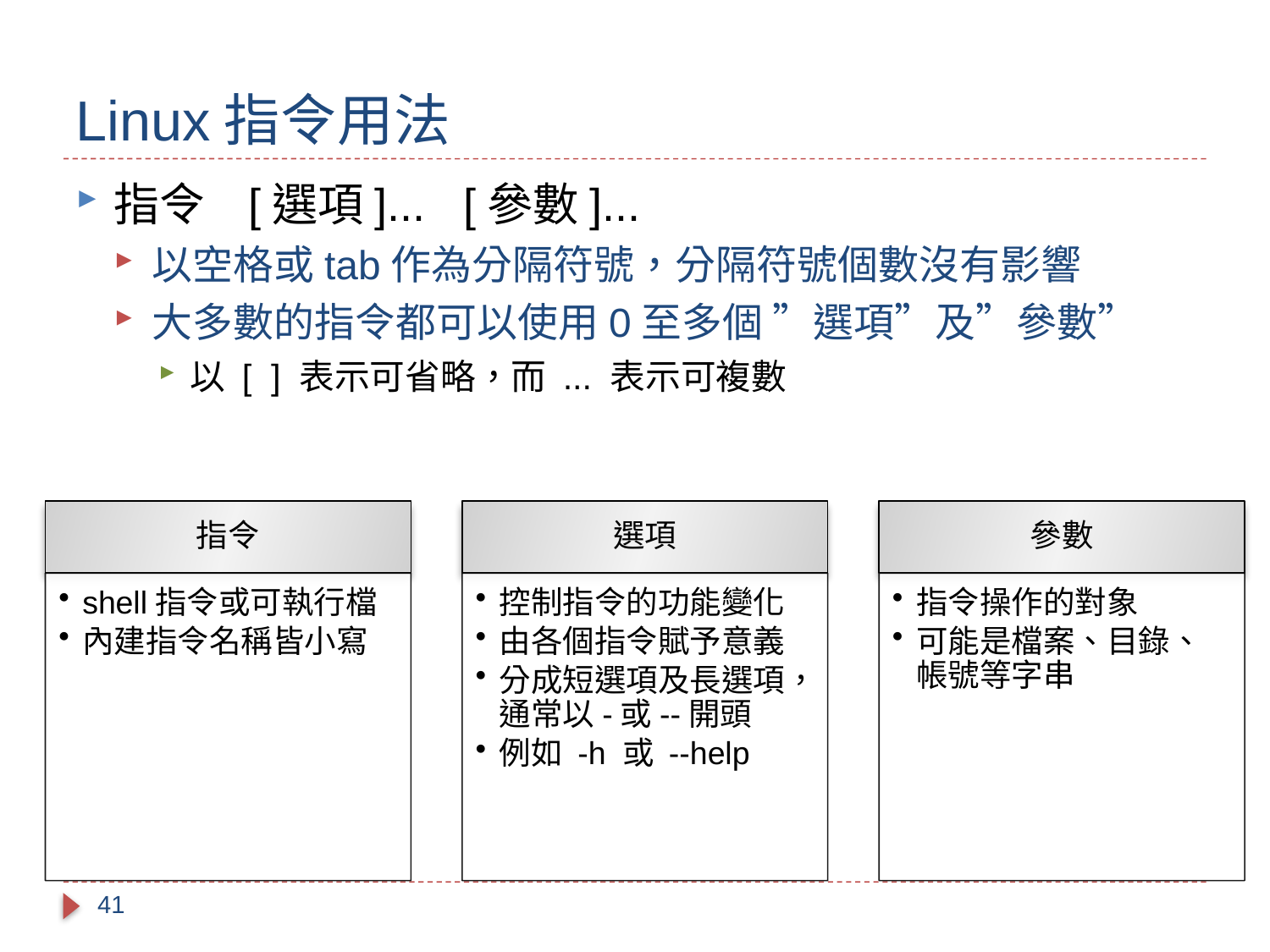

# Linux指令用法
指令   [選項]...   [參數]...
以空格或tab作為分隔符號，分隔符號個數沒有影響
大多數的指令都可以使用0至多個 ”選項”及”參數”
以 [  ] 表示可省略，而 ... 表示可複數

指令
shell指令或可執行檔
內建指令名稱皆小寫
選項
控制指令的功能變化
由各個指令賦予意義
分成短選項及長選項，通常以-或--開頭
例如 -h 或 --help
參數
指令操作的對象
可能是檔案、目錄、帳號等字串
41